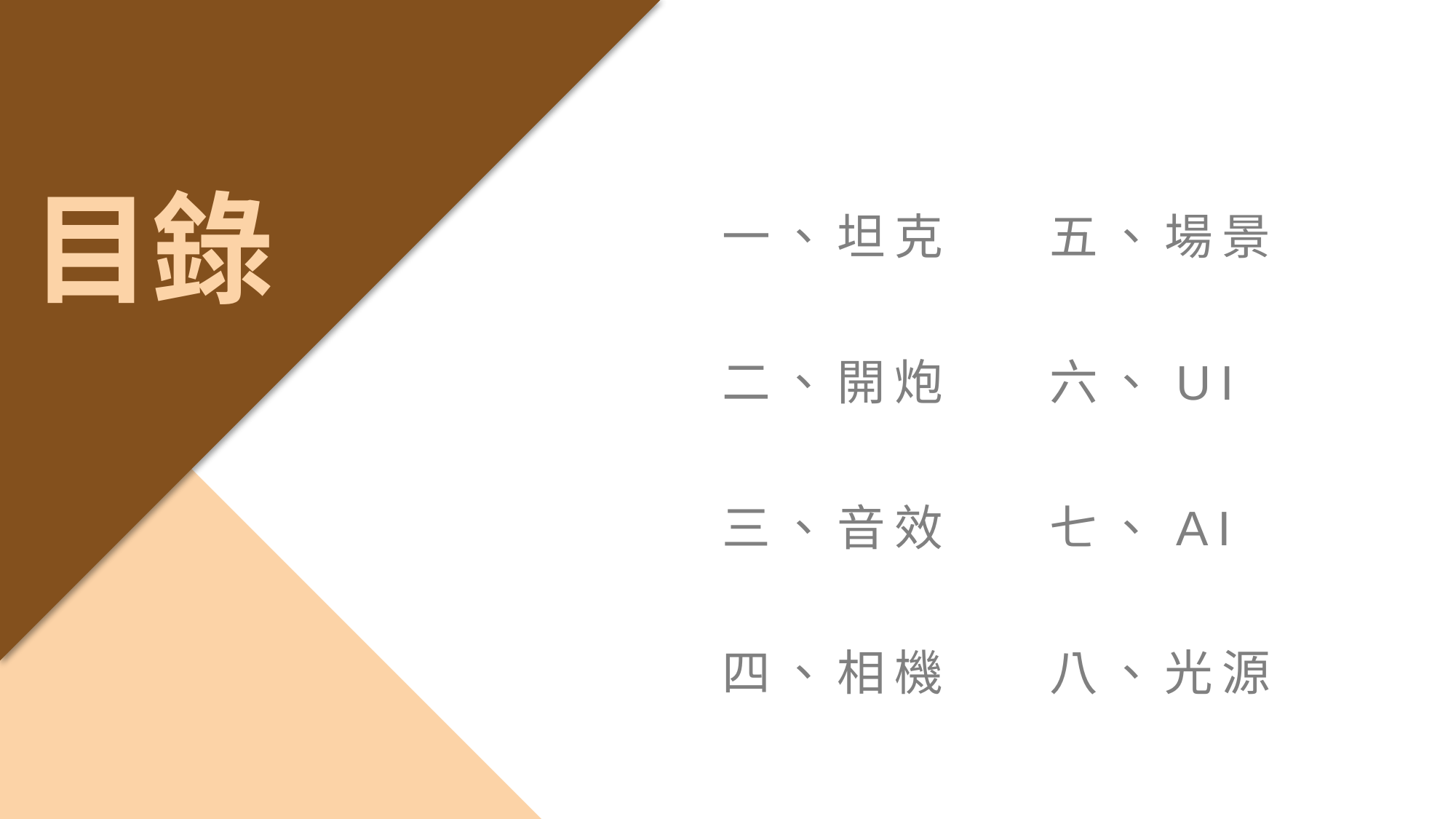

一、坦克	五、場景
二、開炮	六、UI
三、音效	七、AI
四、相機	八、光源
目錄